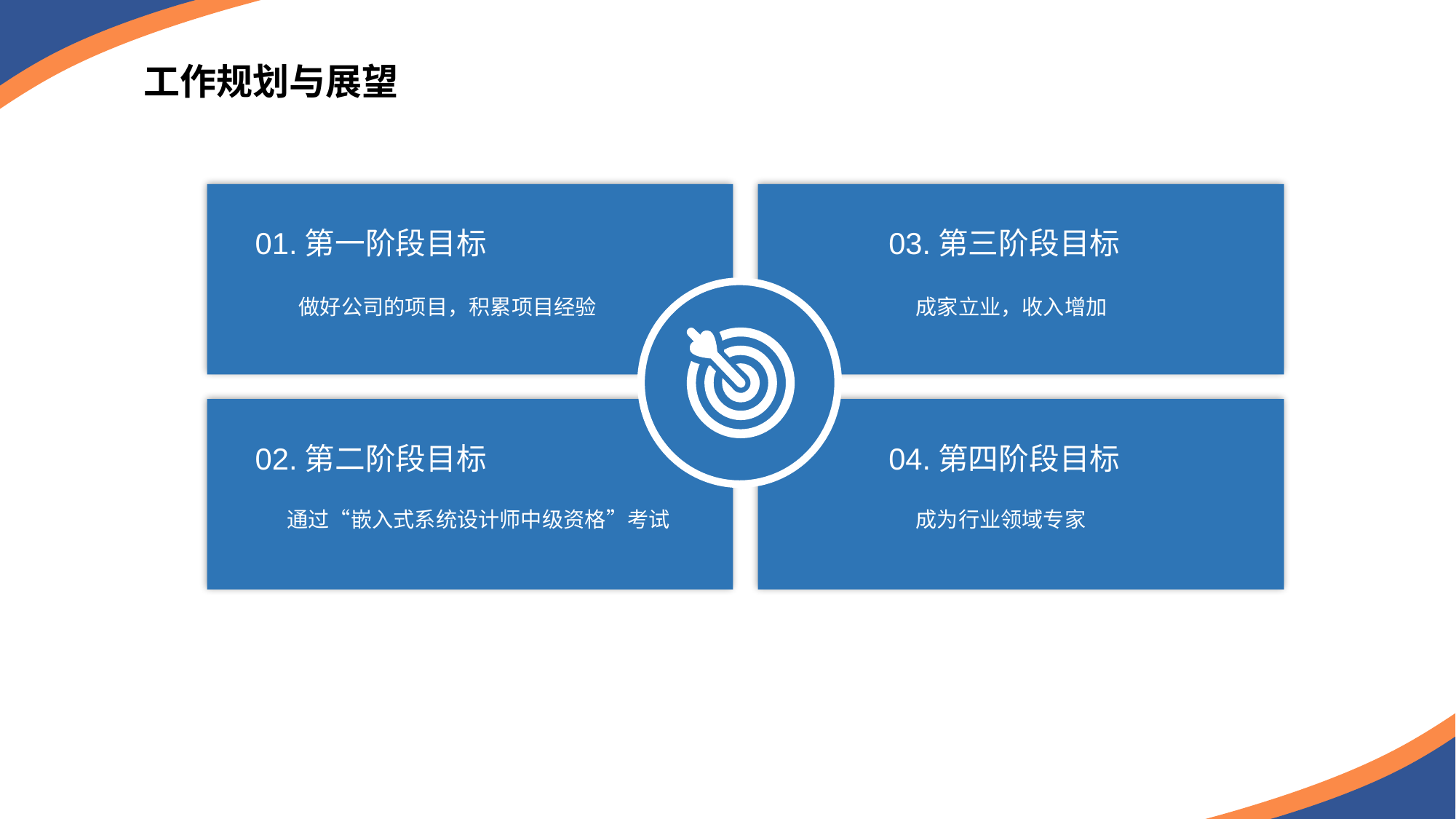

工作规划与展望

01.第一阶段目标
03.第三阶段目标
成家立业，收入增加
做好公司的项目，积累项目经验

02.第二阶段目标
04.第四阶段目标
成为行业领域专家
通过“嵌入式系统设计师中级资格”考试